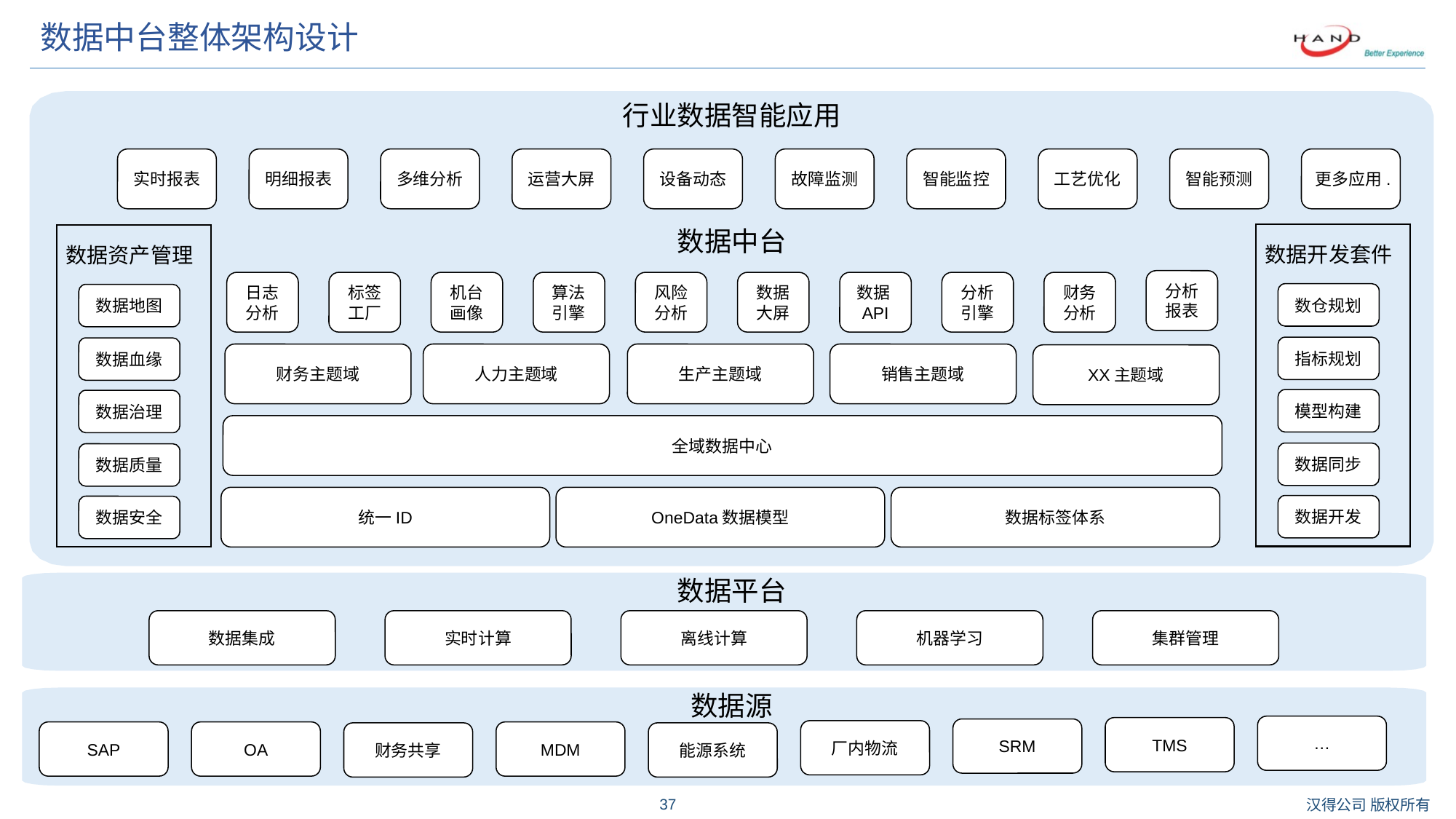

# 数据中台整体架构设计

行业数据智能应用
实时报表
明细报表
多维分析
运营大屏
设备动态
故障监测
智能监控
工艺优化
智能预测
更多应用.
数据中台

数据开发套件
数仓规划
指标规划
模型构建
数据同步
数据开发

数据资产管理
数据地图
数据血缘
数据治理
数据质量
数据安全
分析报表
日志分析
标签工厂
机台画像
算法引擎
风险分析
数据大屏
数据API
分析引擎
财务分析
4 支付路由
5 对账管理
财务主题域
人力主题域
生产主题域
销售主题域
XX主题域
6 公共管理
全域数据中心
统一ID
OneData数据模型
数据标签体系

数据平台
数据集成
实时计算
离线计算
机器学习
集群管理

数据源
…
TMS
SRM
厂内物流
SAP
OA
MDM
能源系统
财务共享